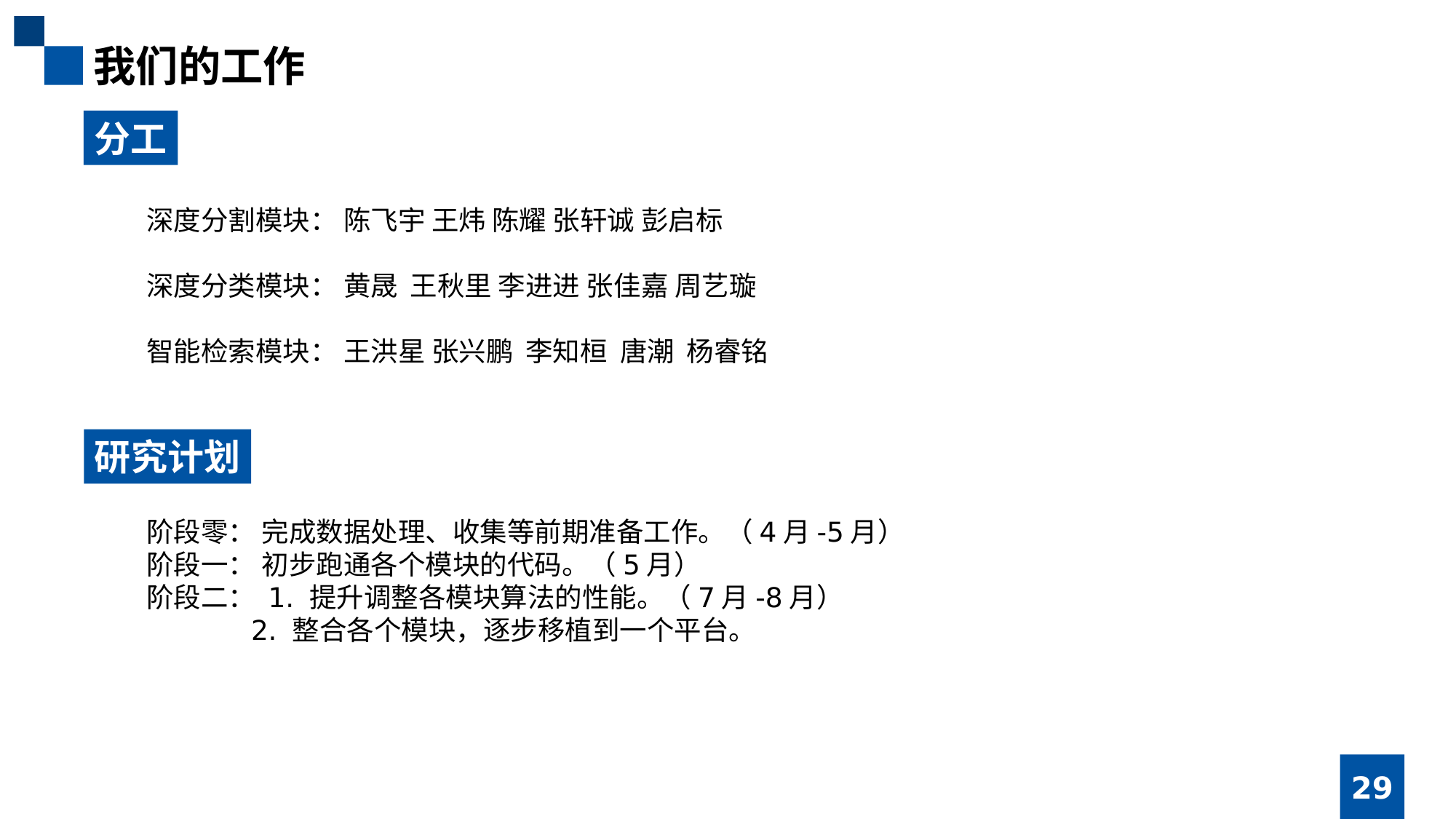

我们的工作
分工

深度分割模块： 陈飞宇 王炜 陈耀 张轩诚 彭启标

深度分类模块： 黄晟  王秋里 李进进 张佳嘉 周艺璇

智能检索模块： 王洪星 张兴鹏  李知桓  唐潮  杨睿铭
研究计划
阶段零： 完成数据处理、收集等前期准备工作。（4月-5月）
阶段一： 初步跑通各个模块的代码。（5月）
阶段二： 1. 提升调整各模块算法的性能。（7月-8月）
            2. 整合各个模块，逐步移植到一个平台。
29